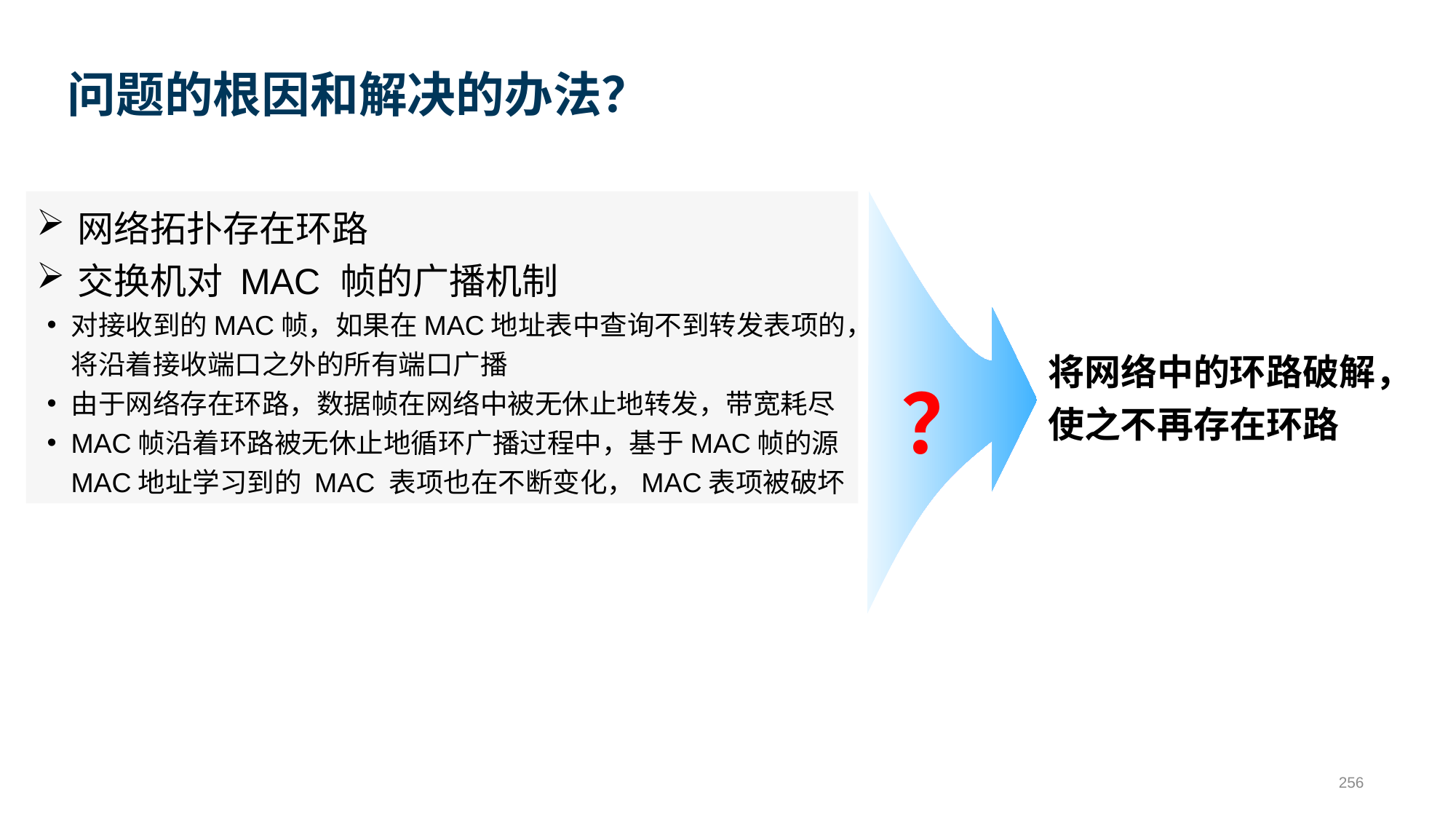

# 问题的根因和解决的办法？
网络拓扑存在环路
交换机对 MAC 帧的广播机制
对接收到的MAC帧，如果在MAC地址表中查询不到转发表项的，将沿着接收端口之外的所有端口广播
由于网络存在环路，数据帧在网络中被无休止地转发，带宽耗尽
MAC帧沿着环路被无休止地循环广播过程中，基于MAC帧的源MAC地址学习到的 MAC 表项也在不断变化，MAC表项被破坏

将网络中的环路破解，使之不再存在环路
？
256